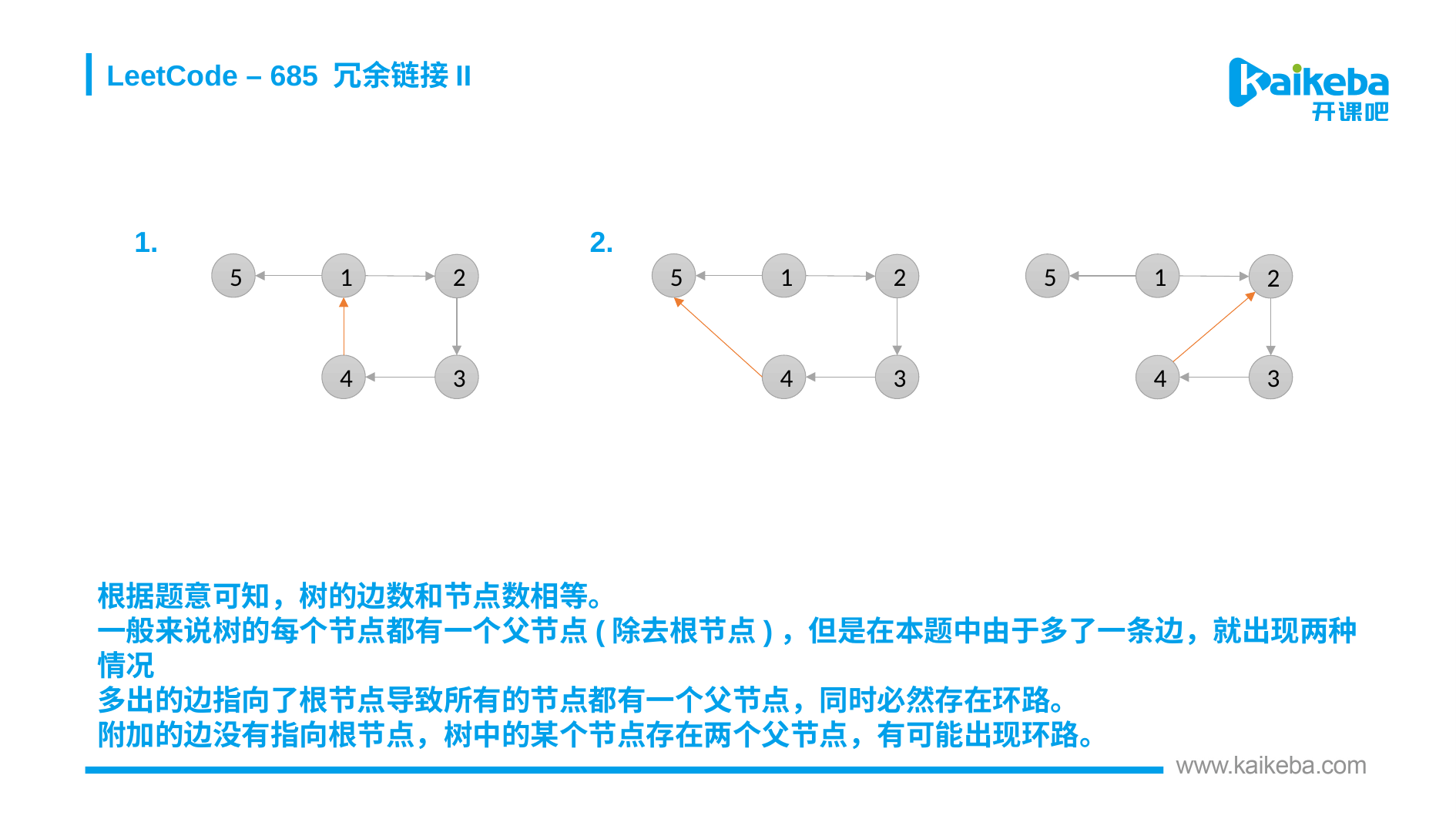

LeetCode – 685 冗余链接II

1.
2.
5
1
5
1
5
1
2
2
2
4
3
4
3
4
3
根据题意可知，树的边数和节点数相等。
一般来说树的每个节点都有一个父节点(除去根节点)，但是在本题中由于多了一条边，就出现两种情况
多出的边指向了根节点导致所有的节点都有一个父节点，同时必然存在环路。
附加的边没有指向根节点，树中的某个节点存在两个父节点，有可能出现环路。